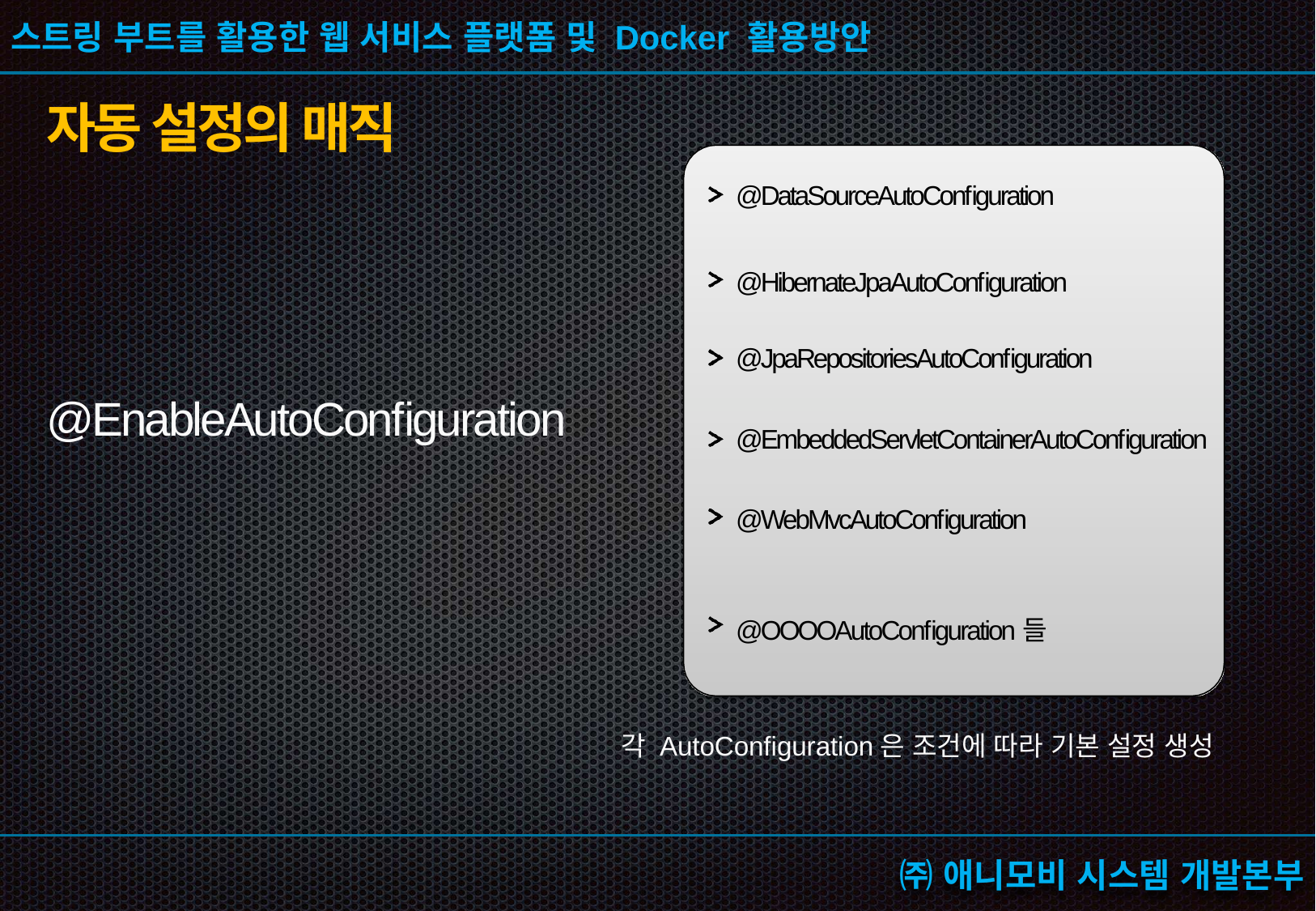

자동 설정의 매직

@DataSourceAutoConﬁguration

@HibernateJpaAutoConﬁguration

@JpaRepositoriesAutoConﬁguration

@EnableAutoConﬁguration
@EmbeddedServletContainerAutoConﬁguration

@WebMvcAutoConﬁguration

@OOOOAutoConﬁguration들

각 AutoConﬁguration은 조건에 따라 기본 설정 생성